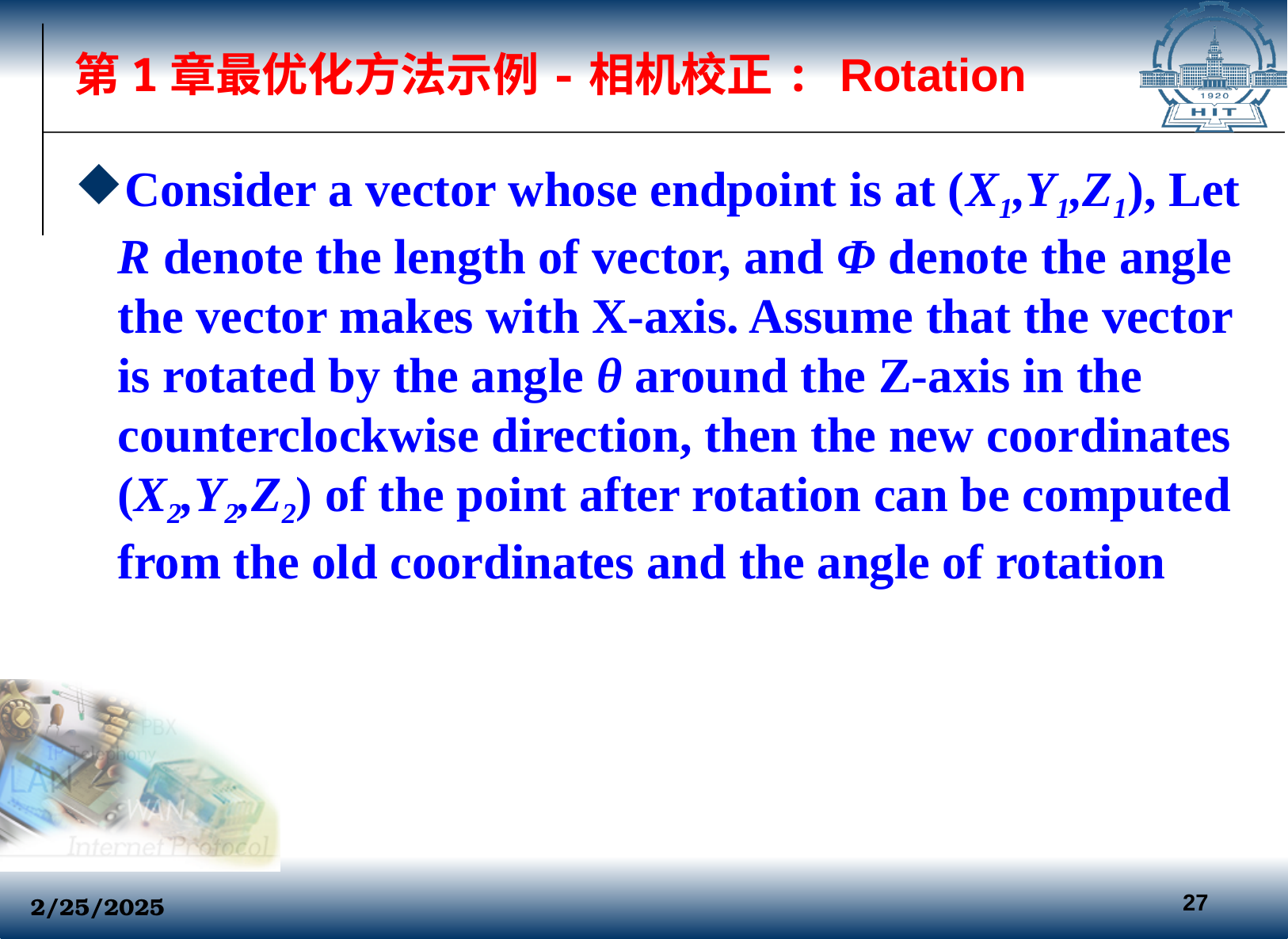

# 第1章最优化方法示例-相机校正: Rotation
Consider a vector whose endpoint is at (X1,Y1,Z1), Let R denote the length of vector, and Φ denote the angle the vector makes with X-axis. Assume that the vector is rotated by the angle θ around the Z-axis in the counterclockwise direction, then the new coordinates (X2,Y2,Z2) of the point after rotation can be computed from the old coordinates and the angle of rotation